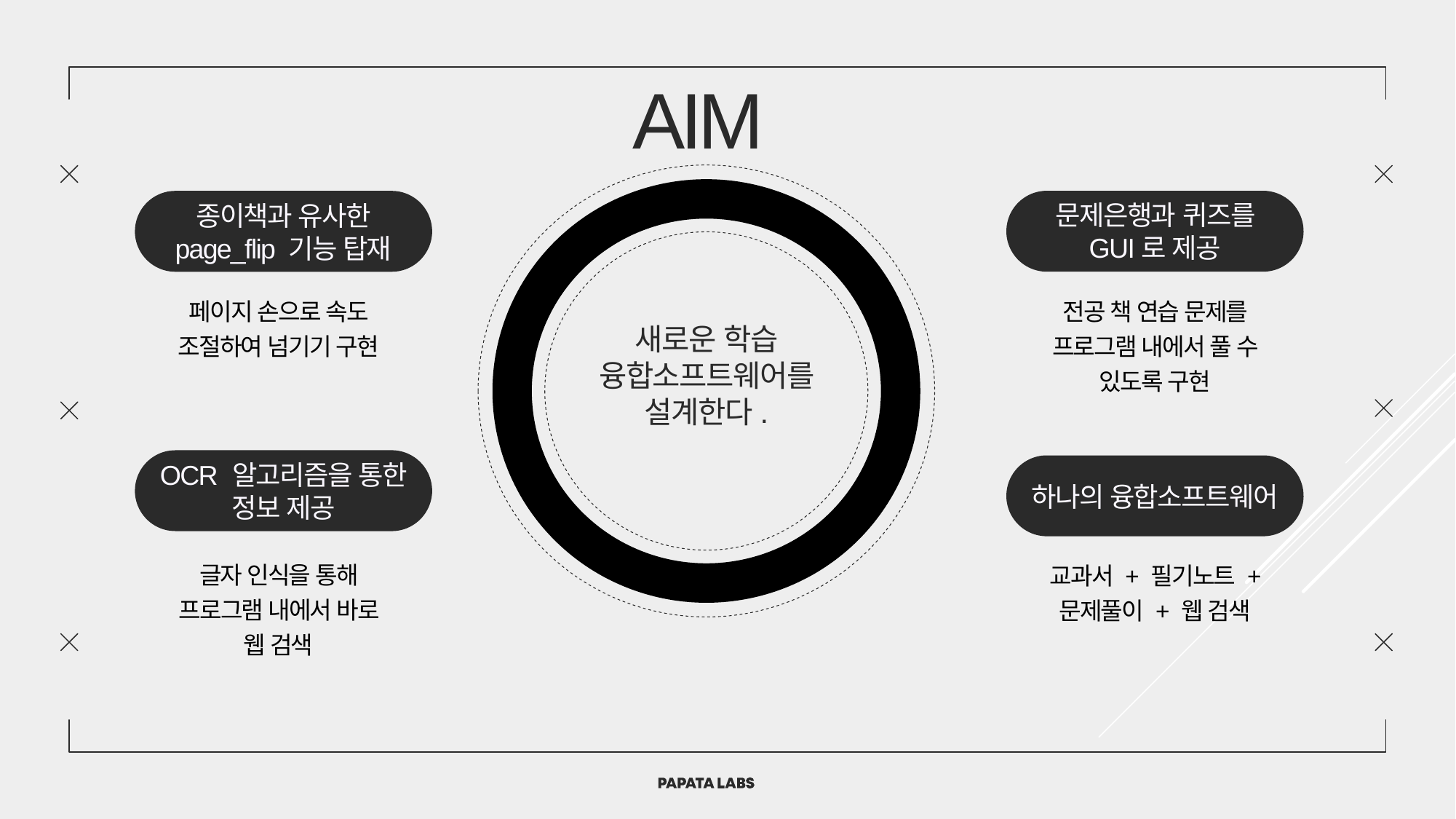

AIM

문제은행과 퀴즈를 GUI로 제공
종이책과 유사한
page_flip 기능 탑재
전공 책 연습 문제를 프로그램 내에서 풀 수 있도록 구현
페이지 손으로 속도 조절하여 넘기기 구현
새로운 학습 융합소프트웨어를 설계한다.

OCR 알고리즘을 통한
정보 제공

하나의 융합소프트웨어
글자 인식을 통해 프로그램 내에서 바로 웹 검색
교과서 + 필기노트 + 문제풀이 + 웹 검색